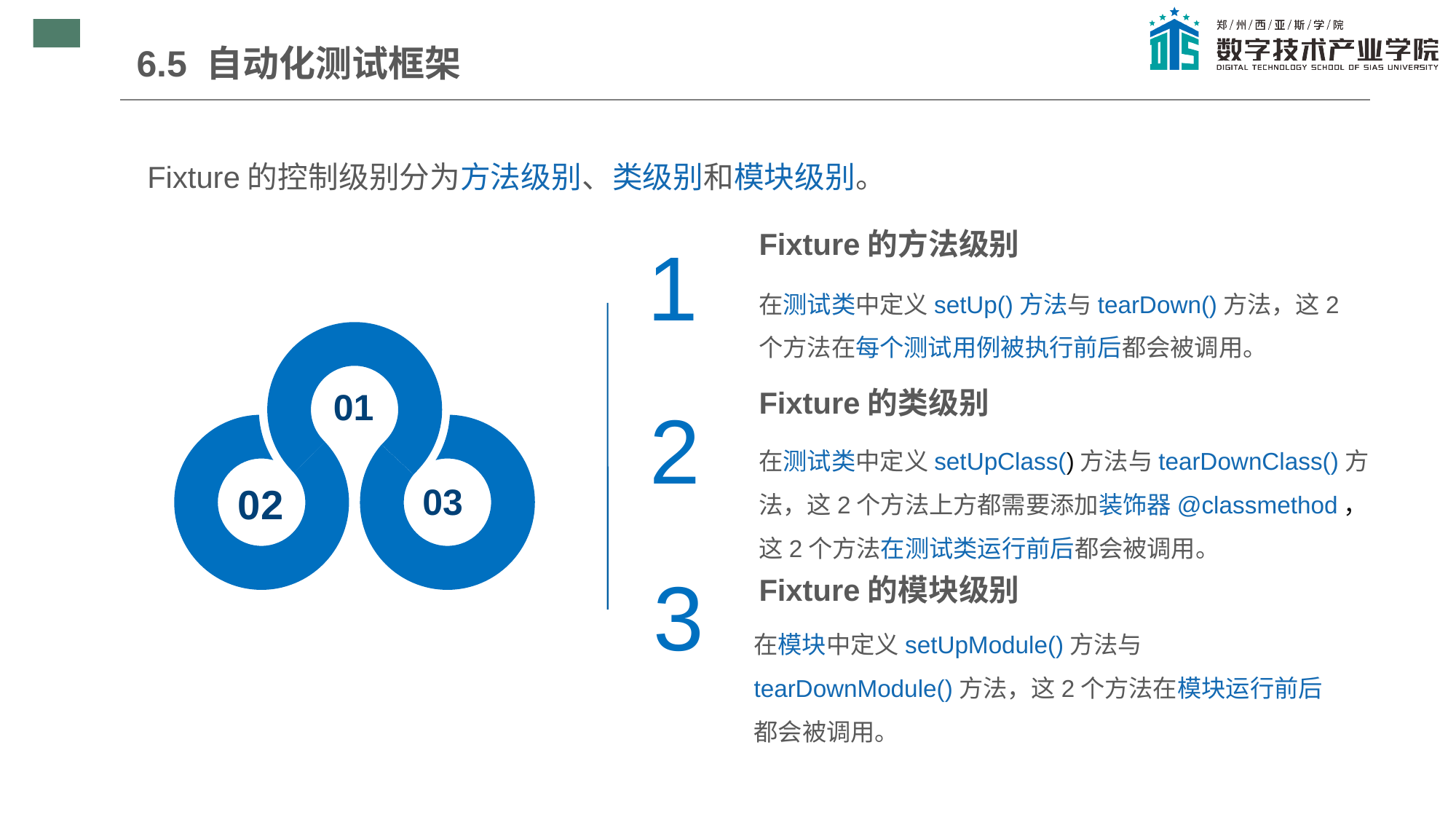

6.5 自动化测试框架
Fixture的控制级别分为方法级别、类级别和模块级别。
Fixture的方法级别
1
在测试类中定义setUp()方法与tearDown()方法，这2个方法在每个测试用例被执行前后都会被调用。

Fixture的类级别
01
2

在测试类中定义setUpClass()方法与tearDownClass()方法，这2个方法上方都需要添加装饰器@classmethod，这2个方法在测试类运行前后都会被调用。
02
03
3
Fixture的模块级别
在模块中定义setUpModule()方法与tearDownModule()方法，这2个方法在模块运行前后都会被调用。